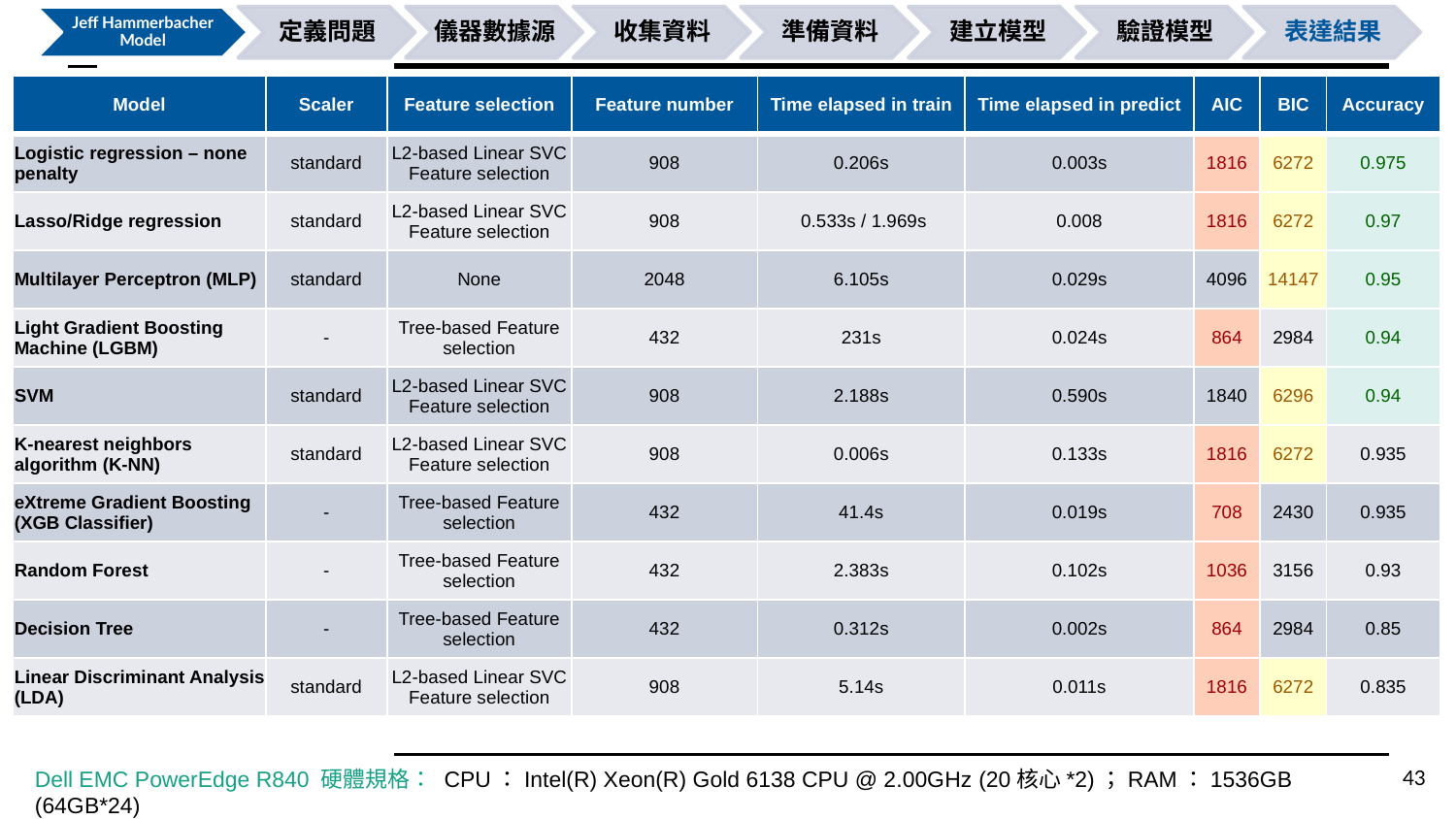

Jeff Hammerbacher Model
定義問題
儀器數據源
收集資料
準備資料
建立模型
驗證模型
表達結果
| Model | Scaler | Feature selection | Feature number | Time elapsed in train | Time elapsed in predict | AIC | BIC | Accuracy |
| --- | --- | --- | --- | --- | --- | --- | --- | --- |
| Logistic regression – none penalty | standard | L2-based Linear SVC Feature selection | 908 | 0.206s | 0.003s | 1816 | 6272 | 0.975 |
| Lasso/Ridge regression | standard | L2-based Linear SVC Feature selection | 908 | 0.533s / 1.969s | 0.008 | 1816 | 6272 | 0.97 |
| Multilayer Perceptron (MLP) | standard | None | 2048 | 6.105s | 0.029s | 4096 | 14147 | 0.95 |
| Light Gradient Boosting Machine (LGBM) | - | Tree-based Feature selection | 432 | 231s | 0.024s | 864 | 2984 | 0.94 |
| SVM | standard | L2-based Linear SVC Feature selection | 908 | 2.188s | 0.590s | 1840 | 6296 | 0.94 |
| K-nearest neighbors algorithm (K-NN) | standard | L2-based Linear SVC Feature selection | 908 | 0.006s | 0.133s | 1816 | 6272 | 0.935 |
| eXtreme Gradient Boosting (XGB Classifier) | - | Tree-based Feature selection | 432 | 41.4s | 0.019s | 708 | 2430 | 0.935 |
| Random Forest | - | Tree-based Feature selection | 432 | 2.383s | 0.102s | 1036 | 3156 | 0.93 |
| Decision Tree | - | Tree-based Feature selection | 432 | 0.312s | 0.002s | 864 | 2984 | 0.85 |
| Linear Discriminant Analysis (LDA) | standard | L2-based Linear SVC Feature selection | 908 | 5.14s | 0.011s | 1816 | 6272 | 0.835 |
#

43
Dell EMC PowerEdge R840 硬體規格： CPU：Intel(R) Xeon(R) Gold 6138 CPU @ 2.00GHz (20核心*2)；RAM：1536GB (64GB*24)